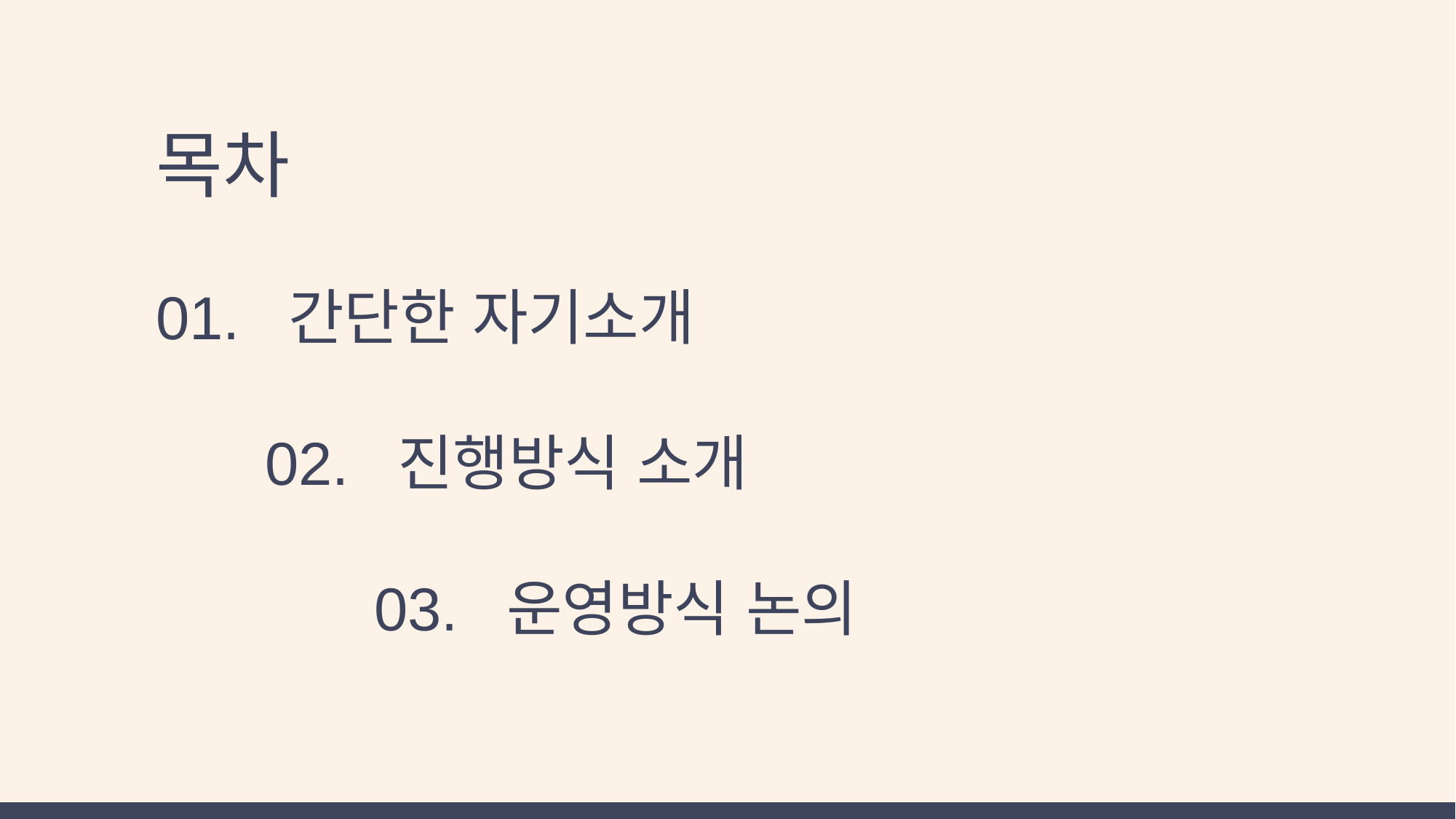

목차

01.  간단한 자기소개

02.  진행방식 소개

03.  운영방식 논의
😎